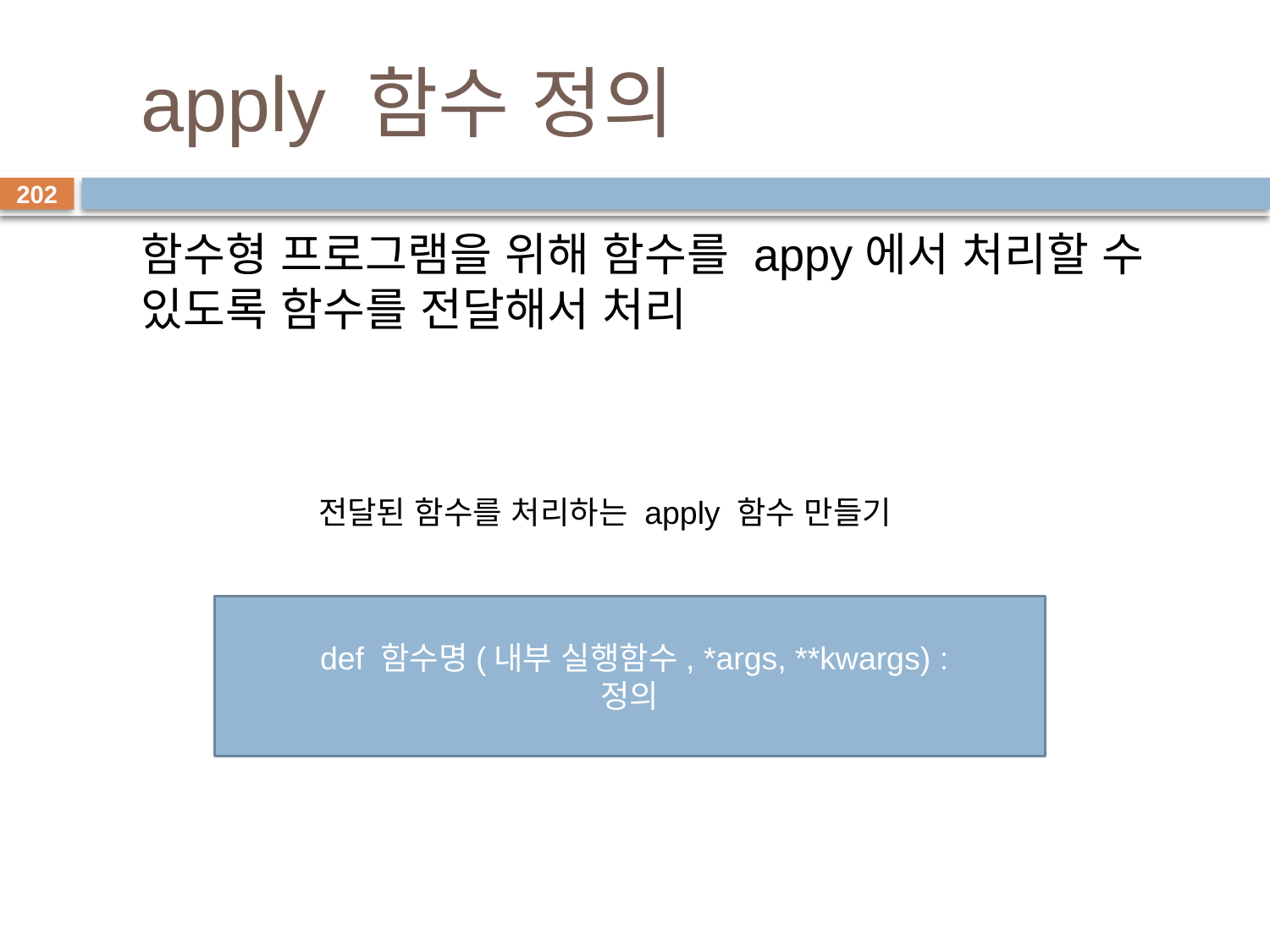

# apply 함수 정의
202
함수형 프로그램을 위해 함수를 appy에서 처리할 수 있도록 함수를 전달해서 처리
전달된 함수를 처리하는 apply 함수 만들기
 def 함수명(내부 실행함수, *args, **kwargs) :
정의